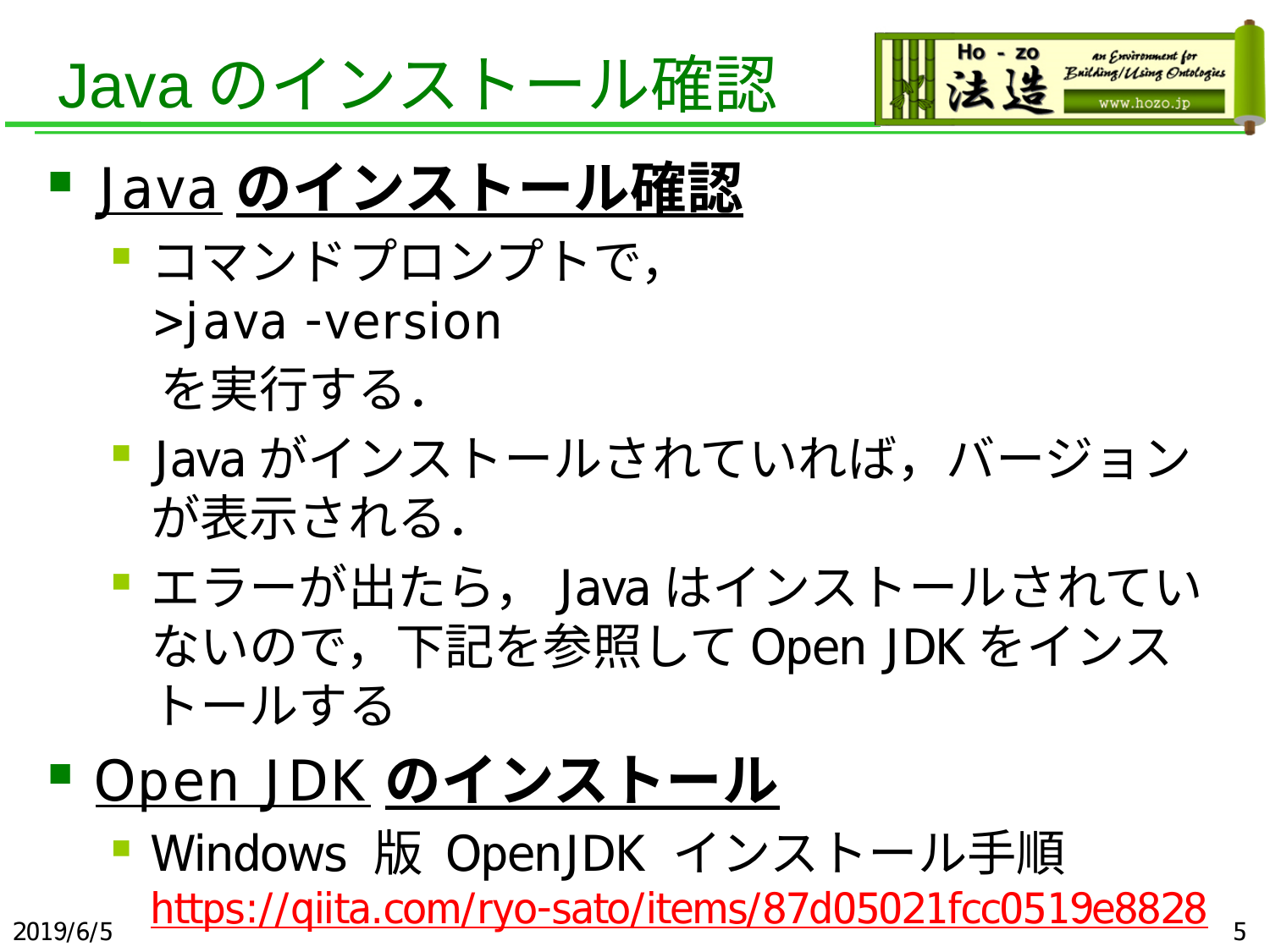

# Javaのインストール確認
Javaのインストール確認
コマンドプロンプトで，
>java -version
　を実行する．
Javaがインストールされていれば，バージョンが表示される．
エラーが出たら，Javaはインストールされていないので，下記を参照してOpen JDKをインストールする
Open JDKのインストール
Windows 版 OpenJDK インストール手順https://qiita.com/ryo-sato/items/87d05021fcc0519e8828
2019/6/5
5